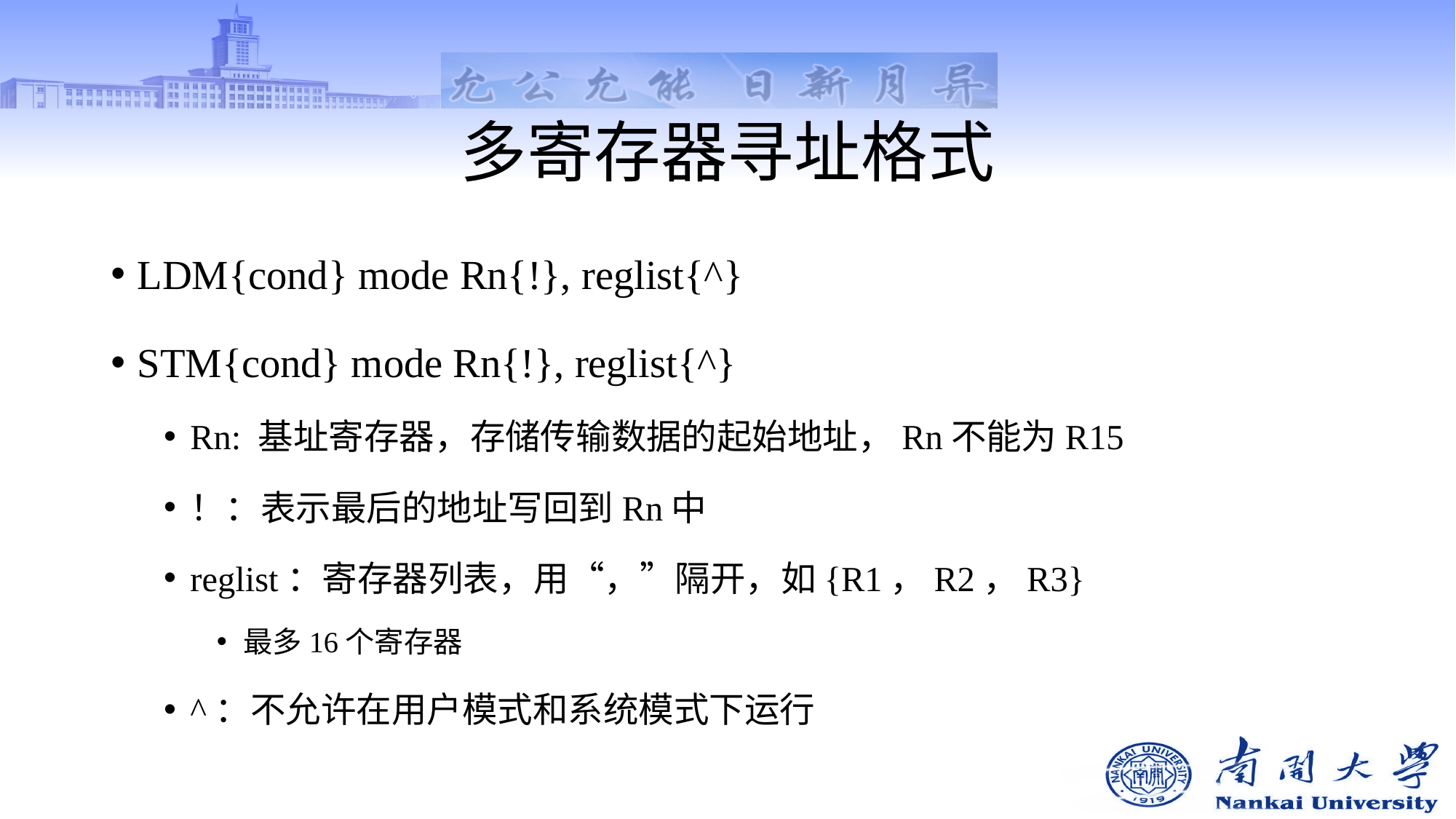

# 多寄存器寻址格式
LDM{cond} mode Rn{!}, reglist{^}
STM{cond} mode Rn{!}, reglist{^}
Rn: 基址寄存器，存储传输数据的起始地址，Rn不能为R15
！：表示最后的地址写回到Rn中
reglist：寄存器列表，用“，”隔开，如{R1，R2，R3}
最多16个寄存器
^：不允许在用户模式和系统模式下运行